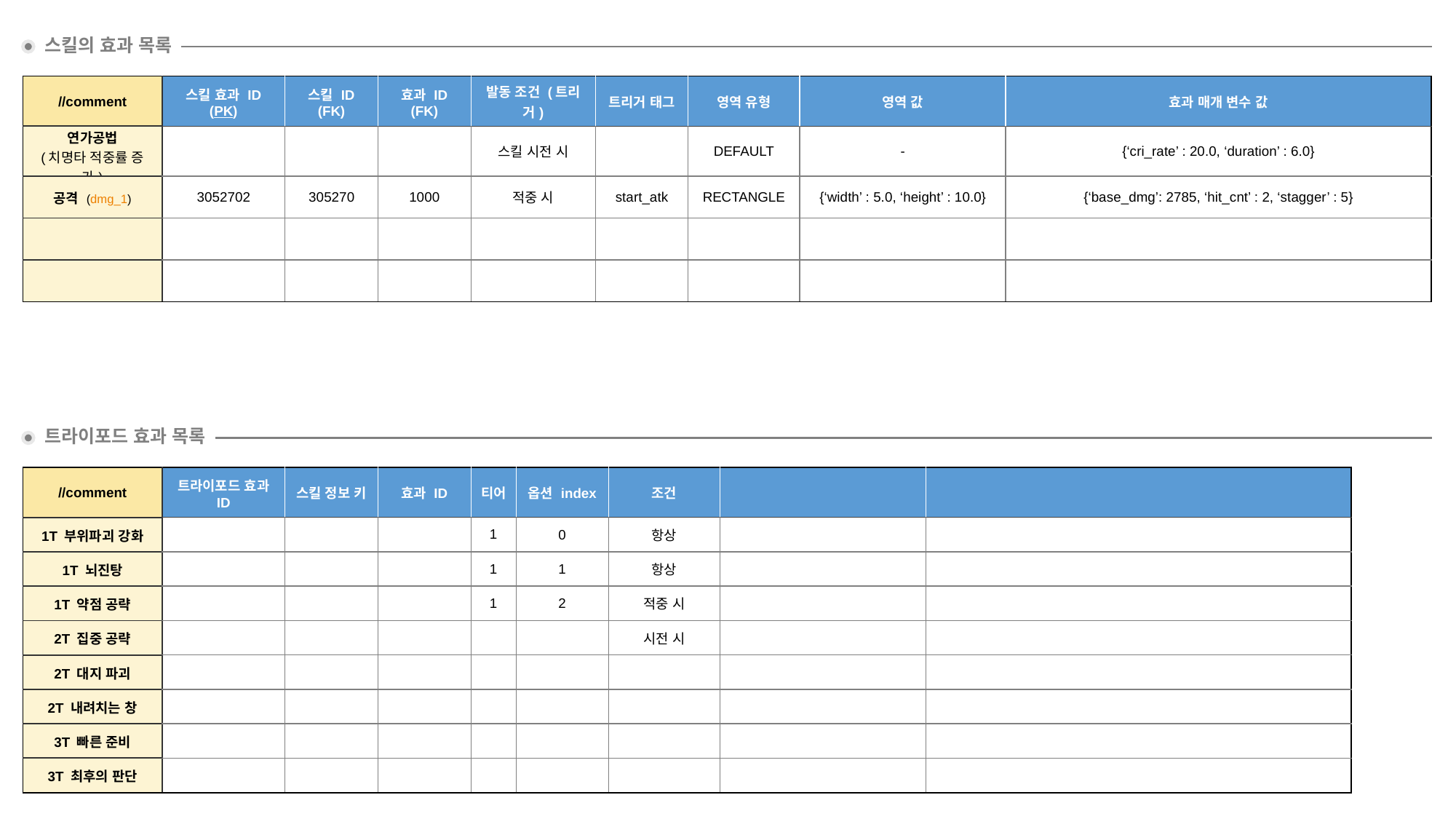

창술사의 치명타 적중률을 보완하여 특화, 신속 스탯의 가치를 높이고, 트라이포드 선택에 따라 파티 기여도를 높일 수 있다.
스킬의 효과 목록

| //comment | 스킬 효과 ID (PK) | 스킬 ID (FK) | 효과 ID (FK) | 발동 조건 (트리거) | 트리거 태그 | 영역 유형 | 영역 값 | 효과 매개 변수 값 |
| --- | --- | --- | --- | --- | --- | --- | --- | --- |
| 연가공법 (치명타 적중률 증가) |  |  |  | 스킬 시전 시 |  | DEFAULT | - | {‘cri\_rate’ : 20.0, ‘duration’ : 6.0} |
| 공격 (dmg\_1) | 3052702 | 305270 | 1000 | 적중 시 | start\_atk | RECTANGLE | {‘width’ : 5.0, ‘height’ : 10.0} | {‘base\_dmg’: 2785, ‘hit\_cnt’ : 2, ‘stagger’ : 5} |
|  |  |  |  |  |  |  |  |  |
|  |  |  |  |  |  |  |  |  |
트라이포드 효과 목록

| //comment | 트라이포드 효과 ID | 스킬 정보 키 | 효과 ID | 티어 | 옵션 index | 조건 |  |  |
| --- | --- | --- | --- | --- | --- | --- | --- | --- |
| 1T 부위파괴 강화 |  |  |  | 1 | 0 | 항상 |  |  |
| 1T 뇌진탕 |  |  |  | 1 | 1 | 항상 |  |  |
| 1T 약점 공략 |  |  |  | 1 | 2 | 적중 시 |  |  |
| 2T 집중 공략 |  |  |  |  |  | 시전 시 |  |  |
| 2T 대지 파괴 |  |  |  |  |  |  |  |  |
| 2T 내려치는 창 |  |  |  |  |  |  |  |  |
| 3T 빠른 준비 |  |  |  |  |  |  |  |  |
| 3T 최후의 판단 |  |  |  |  |  |  |  |  |